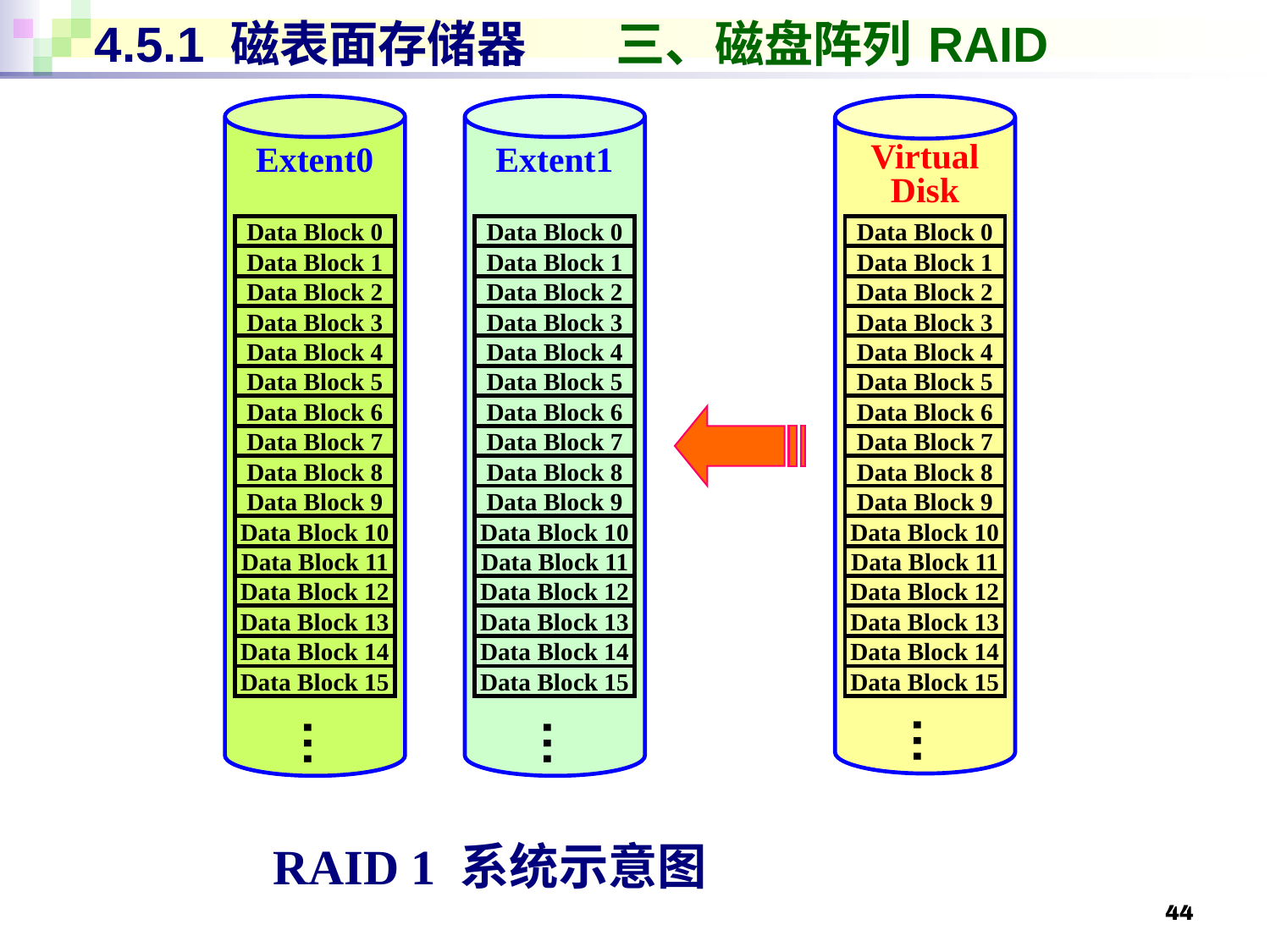

# 4.5.1 磁表面存储器        三、磁盘阵列 RAID

Extent0
Extent1
Virtual Disk
Data Block 0
Data Block 0
Data Block 0
Data Block 1
Data Block 1
Data Block 1
Data Block 2
Data Block 2
Data Block 2
Data Block 3
Data Block 3
Data Block 3
Data Block 4
Data Block 4
Data Block 4
Data Block 5
Data Block 5
Data Block 5
Data Block 6
Data Block 6
Data Block 6

Data Block 7
Data Block 7
Data Block 7
Data Block 8
Data Block 8
Data Block 8
Data Block 9
Data Block 9
Data Block 9
Data Block 10
Data Block 10
Data Block 10
Data Block 11
Data Block 11
Data Block 11
Data Block 12
Data Block 12
Data Block 12
Data Block 13
Data Block 13
Data Block 13
Data Block 14
Data Block 14
Data Block 14
Data Block 15
Data Block 15
Data Block 15
…
…
…
RAID 1 系统示意图
44